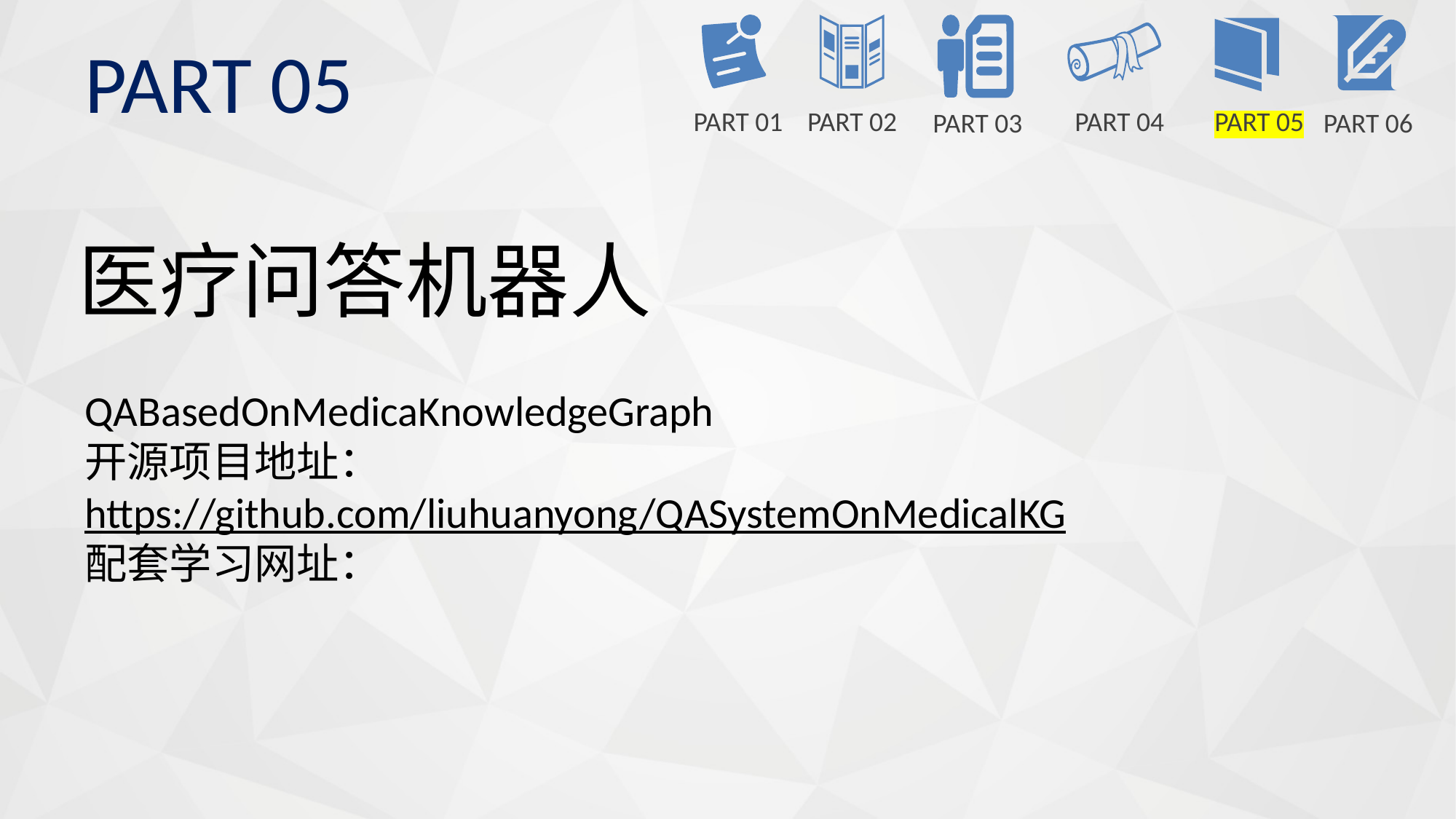

PART 05
PART 01
PART 02
PART 04
PART 05
PART 03
PART 06
医疗问答机器人
QABasedOnMedicaKnowledgeGraph
开源项目地址：https://github.com/liuhuanyong/QASystemOnMedicalKG
配套学习网址：